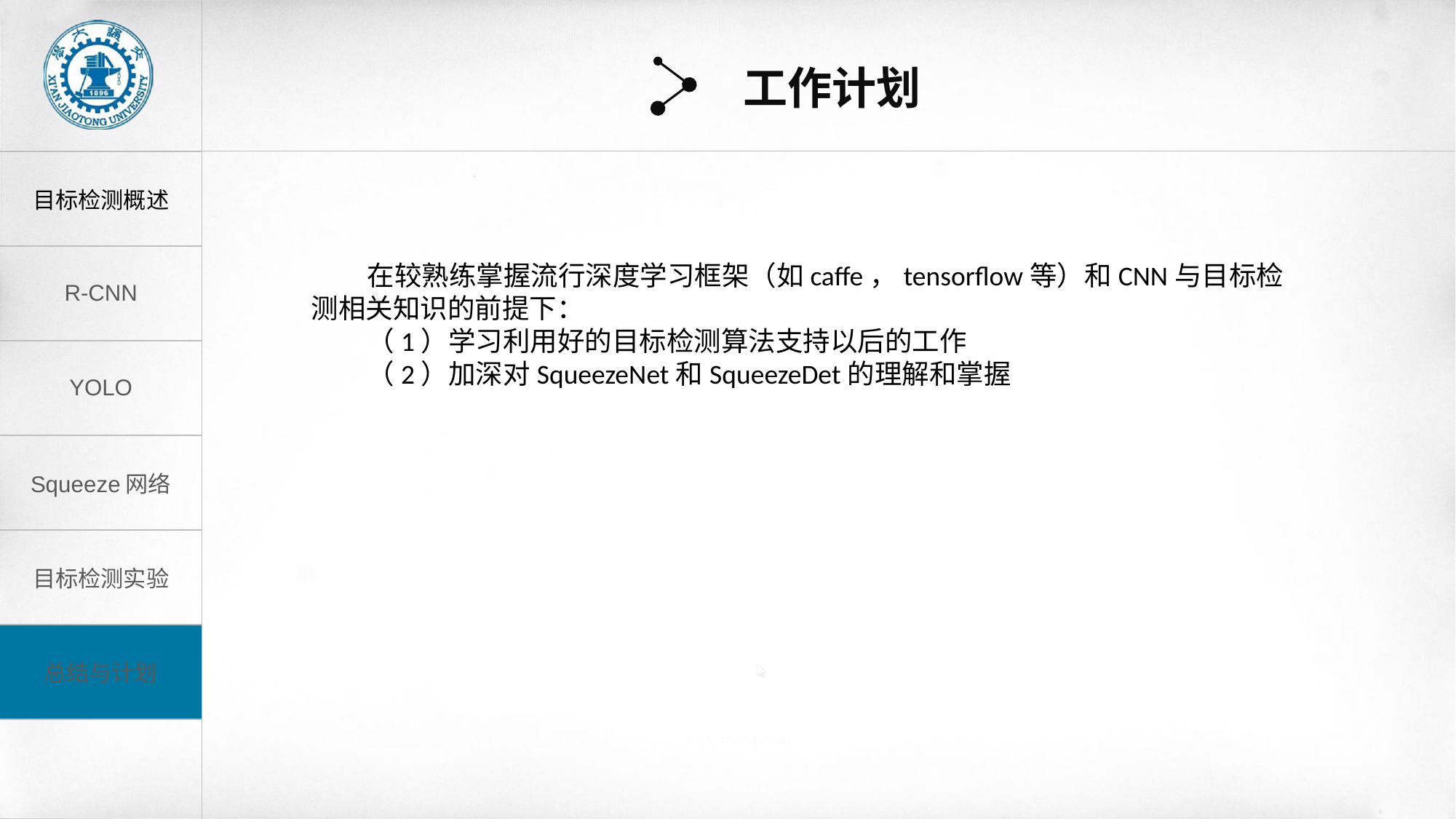

工作计划
        在较熟练掌握流行深度学习框架（如caffe，tensorflow等）和CNN与目标检测相关知识的前提下：
        （1）学习利用好的目标检测算法支持以后的工作
        （2）加深对SqueezeNet和SqueezeDet的理解和掌握